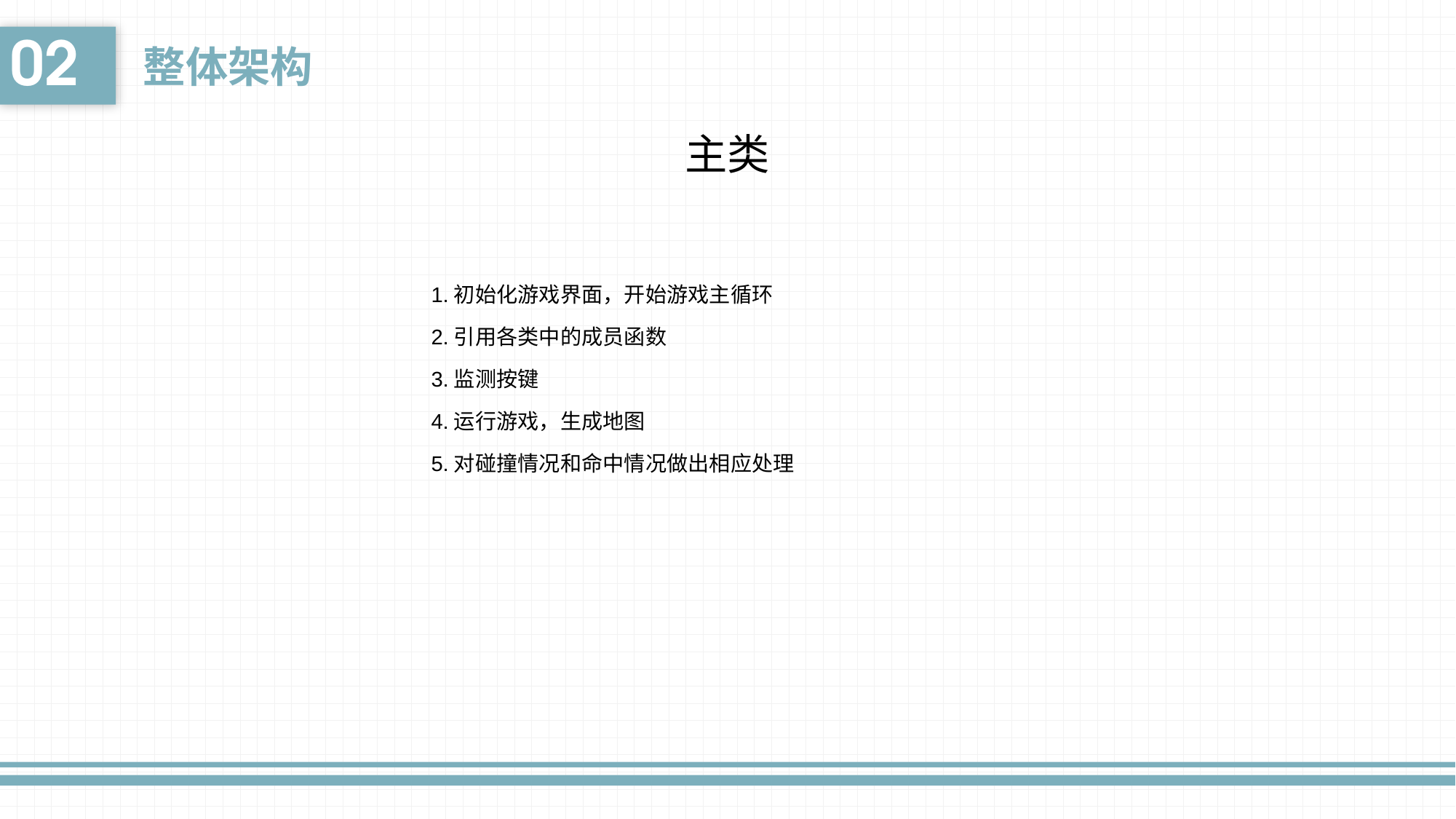

02
整体架构
主类

1.初始化游戏界面，开始游戏主循环
2.引用各类中的成员函数
3.监测按键
4.运行游戏，生成地图
5.对碰撞情况和命中情况做出相应处理